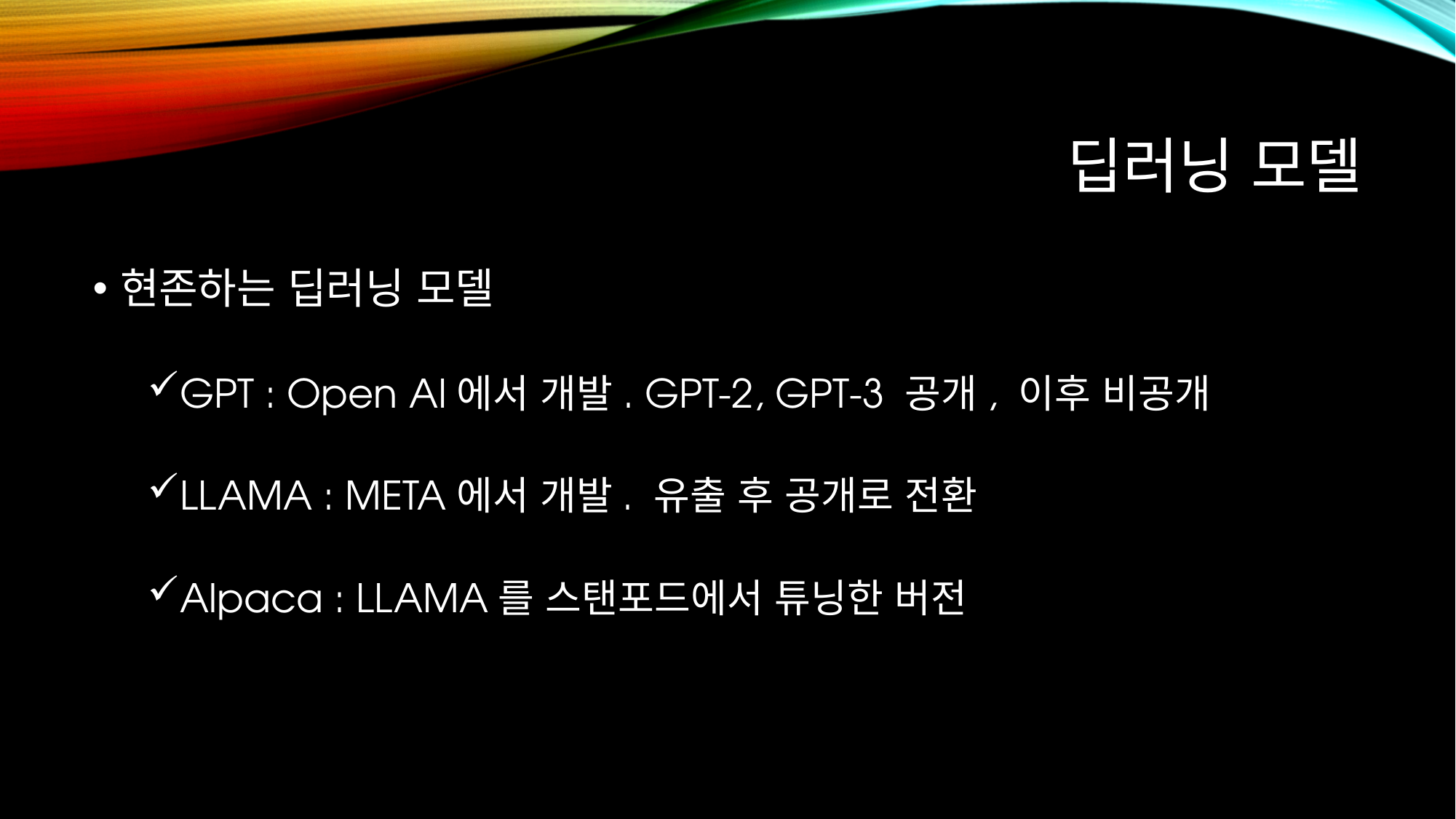

# 딥러닝 모델
현존하는 딥러닝 모델
GPT : Open AI에서 개발. GPT-2, GPT-3 공개, 이후 비공개
LLAMA : META에서 개발. 유출 후 공개로 전환
Alpaca : LLAMA를 스탠포드에서 튜닝한 버전